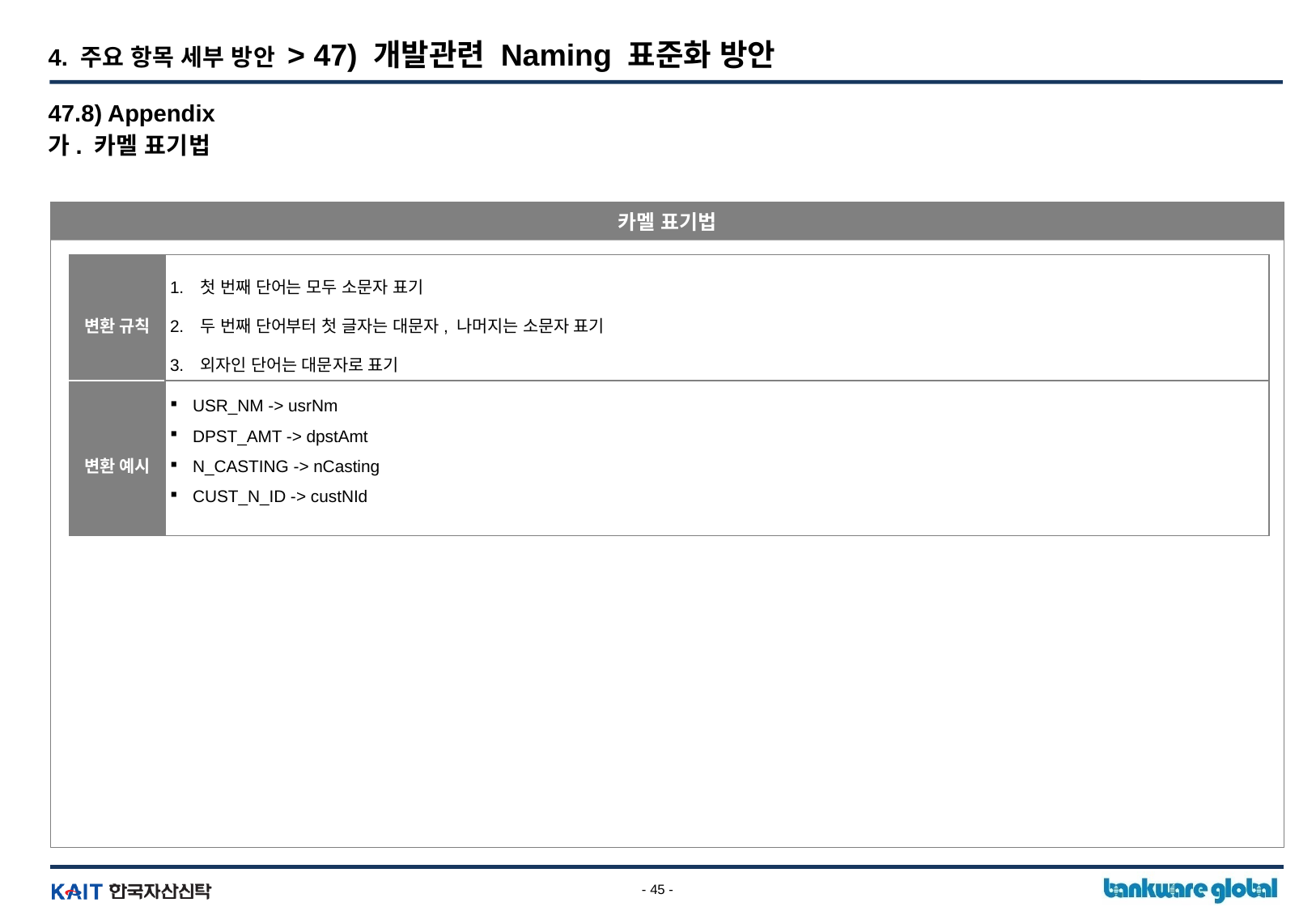

4. 주요 항목 세부 방안 > 47) 개발관련 Naming 표준화 방안
47.8) Appendix
가. 카멜 표기법

카멜 표기법
| 변환 규칙 | 첫 번째 단어는 모두 소문자 표기 두 번째 단어부터 첫 글자는 대문자, 나머지는 소문자 표기 외자인 단어는 대문자로 표기 |
| --- | --- |
| 변환 예시 | USR\_NM -> usrNm DPST\_AMT -> dpstAmt N\_CASTING -> nCasting CUST\_N\_ID -> custNId |